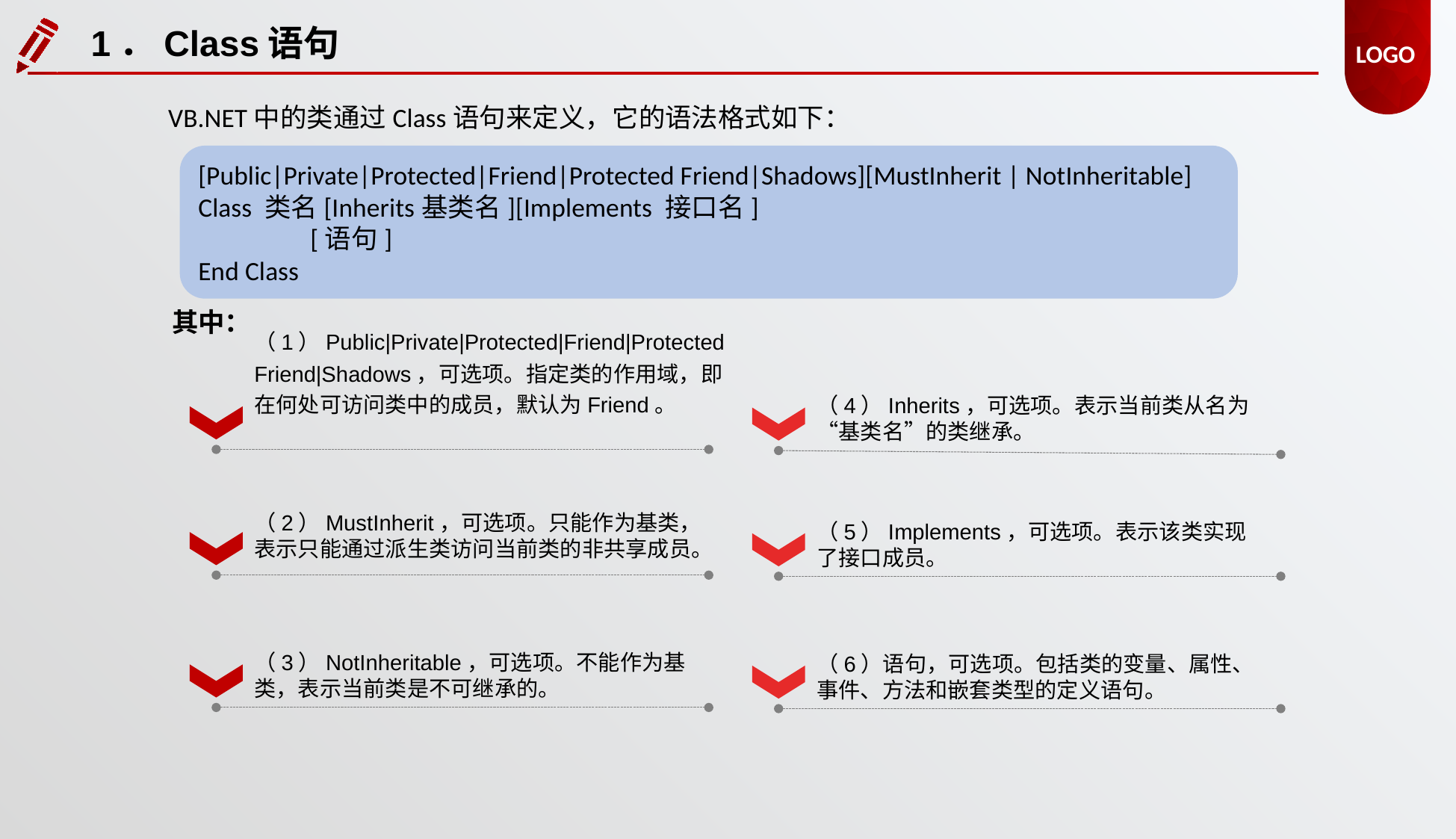

1．Class语句
VB.NET中的类通过Class语句来定义，它的语法格式如下：
[Public|Private|Protected|Friend|Protected Friend|Shadows][MustInherit | NotInheritable]
Class 类名[Inherits基类名][Implements 接口名]
	[语句]
End Class
其中：
（1）Public|Private|Protected|Friend|Protected Friend|Shadows，可选项。指定类的作用域，即在何处可访问类中的成员，默认为Friend。
（4）Inherits，可选项。表示当前类从名为“基类名”的类继承。

（2）MustInherit，可选项。只能作为基类，表示只能通过派生类访问当前类的非共享成员。
（5）Implements，可选项。表示该类实现了接口成员。

（3）NotInheritable，可选项。不能作为基类，表示当前类是不可继承的。
（6）语句，可选项。包括类的变量、属性、事件、方法和嵌套类型的定义语句。